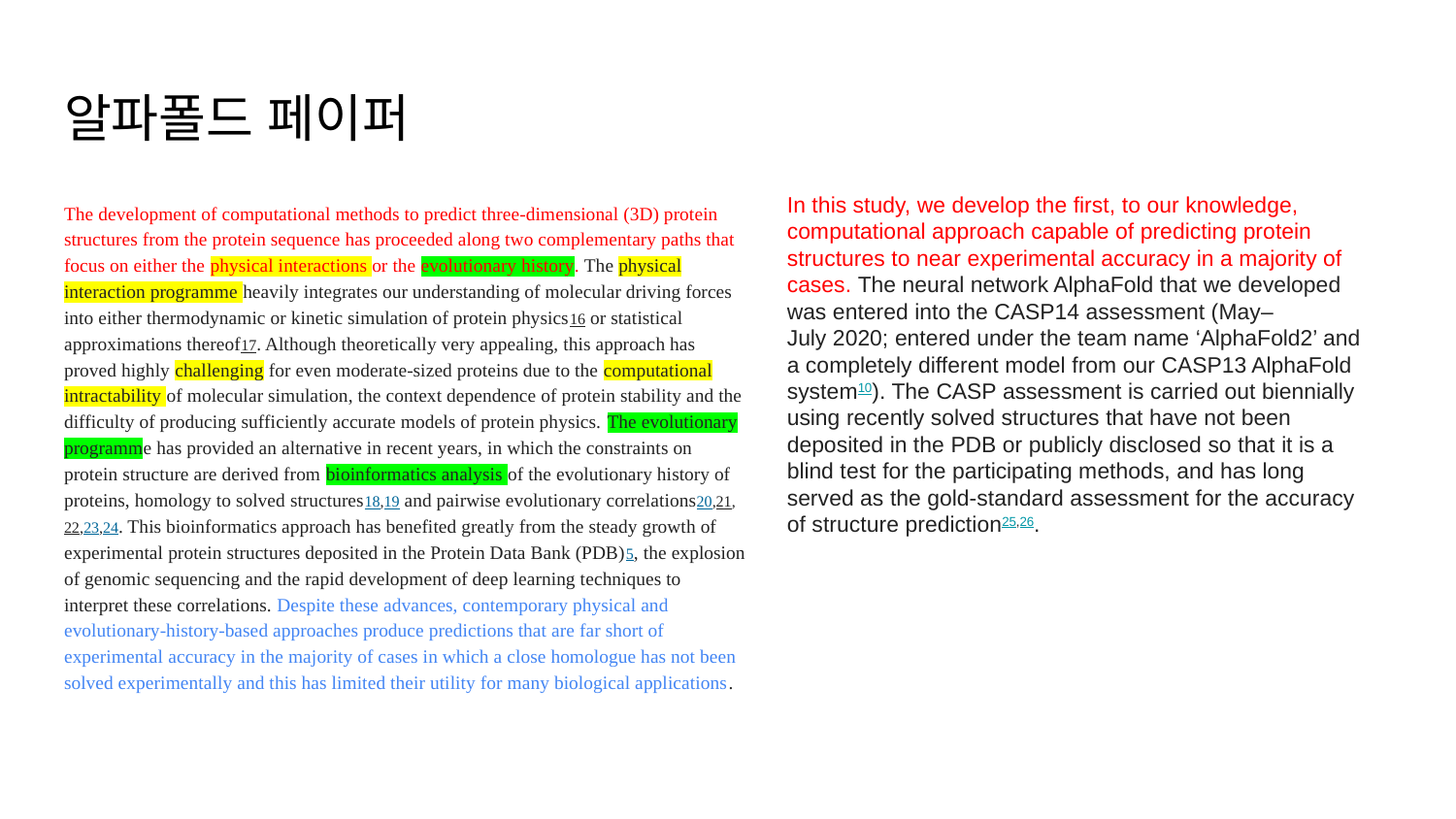

# 알파폴드 페이퍼
The development of computational methods to predict three-dimensional (3D) protein structures from the protein sequence has proceeded along two complementary paths that focus on either the physical interactions or the evolutionary history. The physical interaction programme heavily integrates our understanding of molecular driving forces into either thermodynamic or kinetic simulation of protein physics16 or statistical approximations thereof17. Although theoretically very appealing, this approach has proved highly challenging for even moderate-sized proteins due to the computational intractability of molecular simulation, the context dependence of protein stability and the difficulty of producing sufficiently accurate models of protein physics. The evolutionary programme has provided an alternative in recent years, in which the constraints on protein structure are derived from bioinformatics analysis of the evolutionary history of proteins, homology to solved structures18,19 and pairwise evolutionary correlations20,21,22,23,24. This bioinformatics approach has benefited greatly from the steady growth of experimental protein structures deposited in the Protein Data Bank (PDB)5, the explosion of genomic sequencing and the rapid development of deep learning techniques to interpret these correlations. Despite these advances, contemporary physical and evolutionary-history-based approaches produce predictions that are far short of experimental accuracy in the majority of cases in which a close homologue has not been solved experimentally and this has limited their utility for many biological applications.
In this study, we develop the first, to our knowledge, computational approach capable of predicting protein structures to near experimental accuracy in a majority of cases. The neural network AlphaFold that we developed was entered into the CASP14 assessment (May–July 2020; entered under the team name ‘AlphaFold2’ and a completely different model from our CASP13 AlphaFold system10). The CASP assessment is carried out biennially using recently solved structures that have not been deposited in the PDB or publicly disclosed so that it is a blind test for the participating methods, and has long served as the gold-standard assessment for the accuracy of structure prediction25,26.